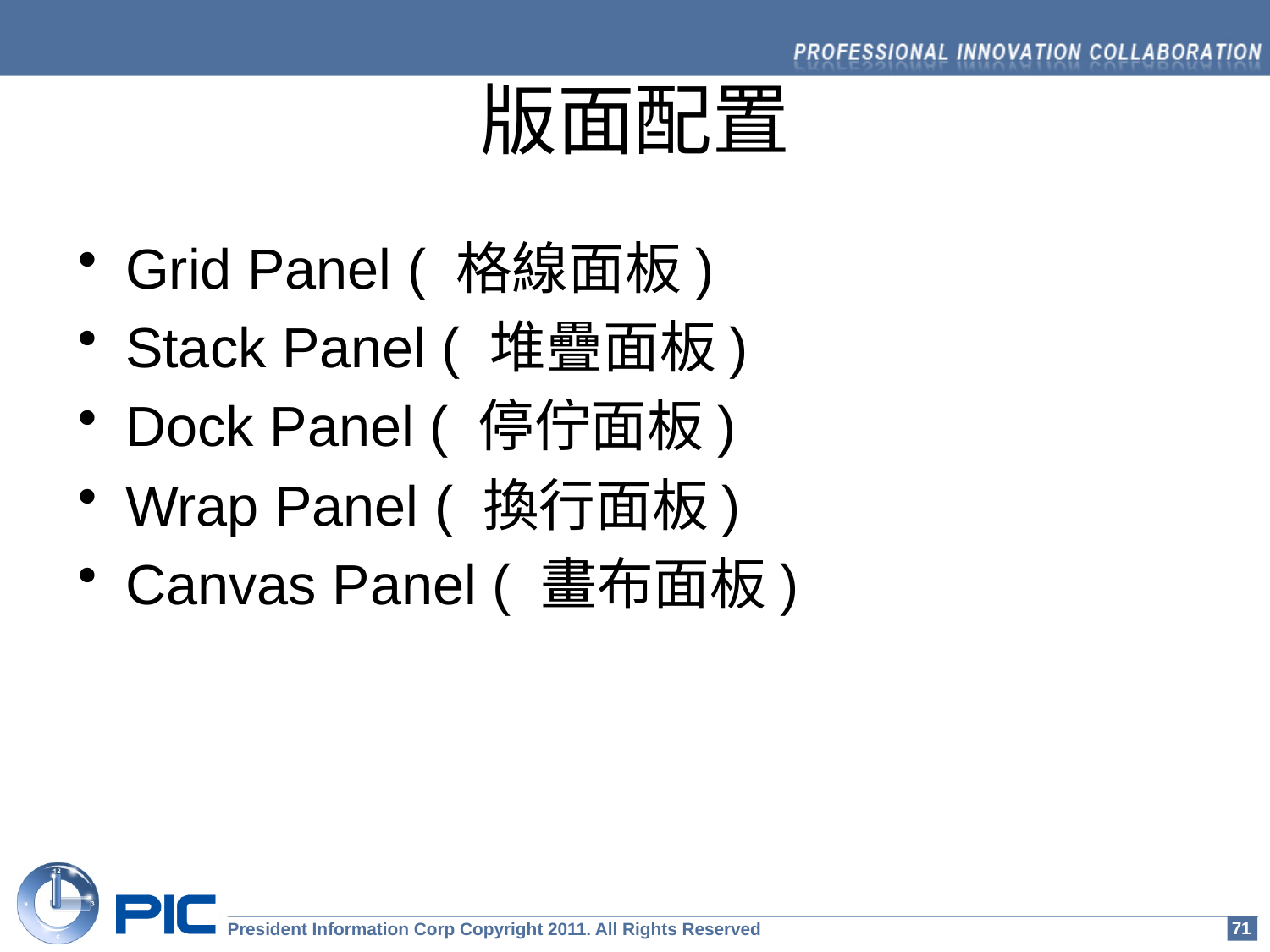

# 版面配置
Grid Panel ( 格線面板)
Stack Panel ( 堆疊面板)
Dock Panel ( 停佇面板)
Wrap Panel ( 換行面板)
Canvas Panel ( 畫布面板)